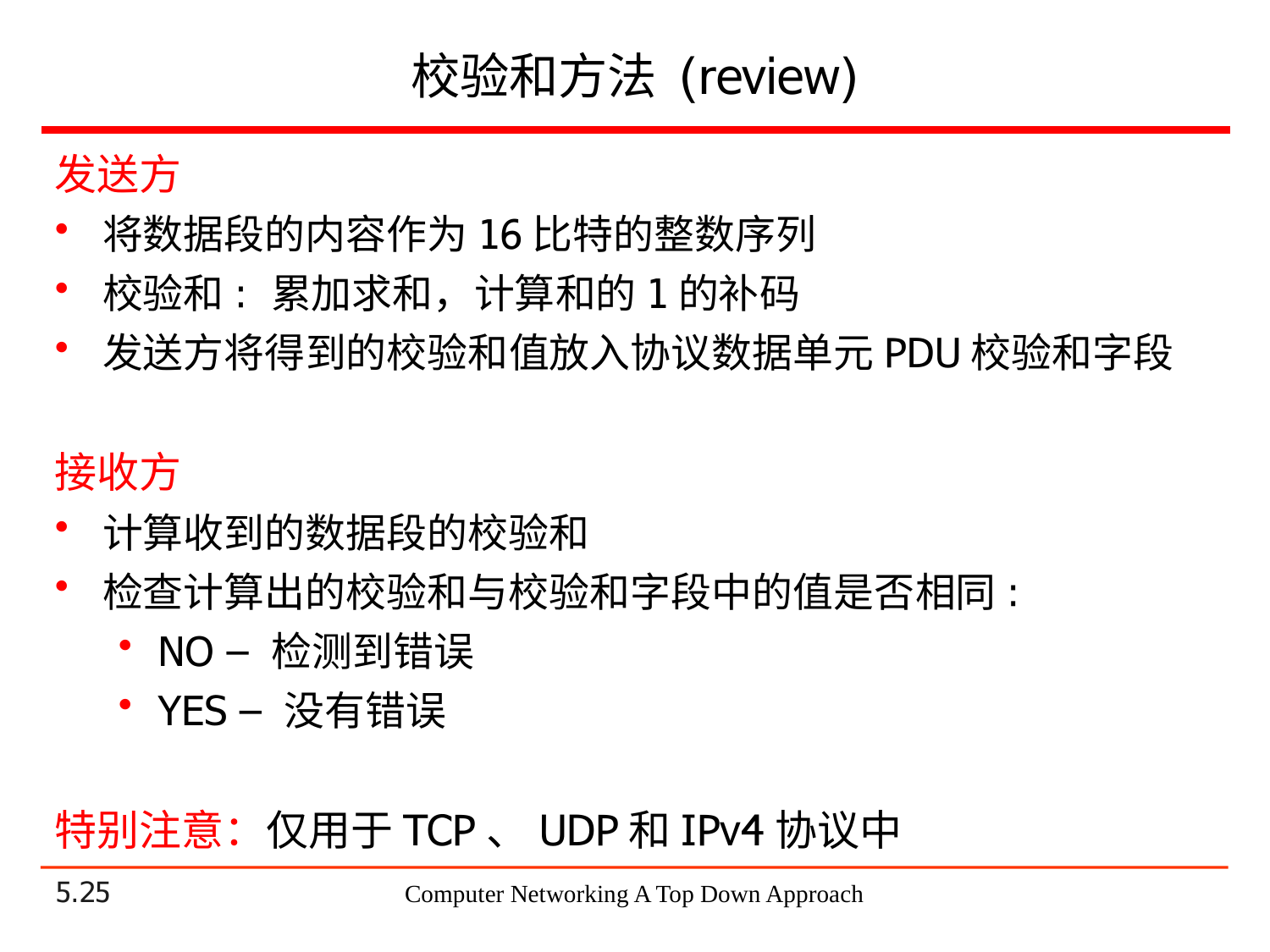

# 校验和方法 (review)
发送方
将数据段的内容作为16比特的整数序列
校验和: 累加求和，计算和的1的补码
发送方将得到的校验和值放入协议数据单元PDU校验和字段

接收方
计算收到的数据段的校验和
检查计算出的校验和与校验和字段中的值是否相同:
NO – 检测到错误
YES – 没有错误

特别注意：仅用于TCP、UDP和IPv4协议中